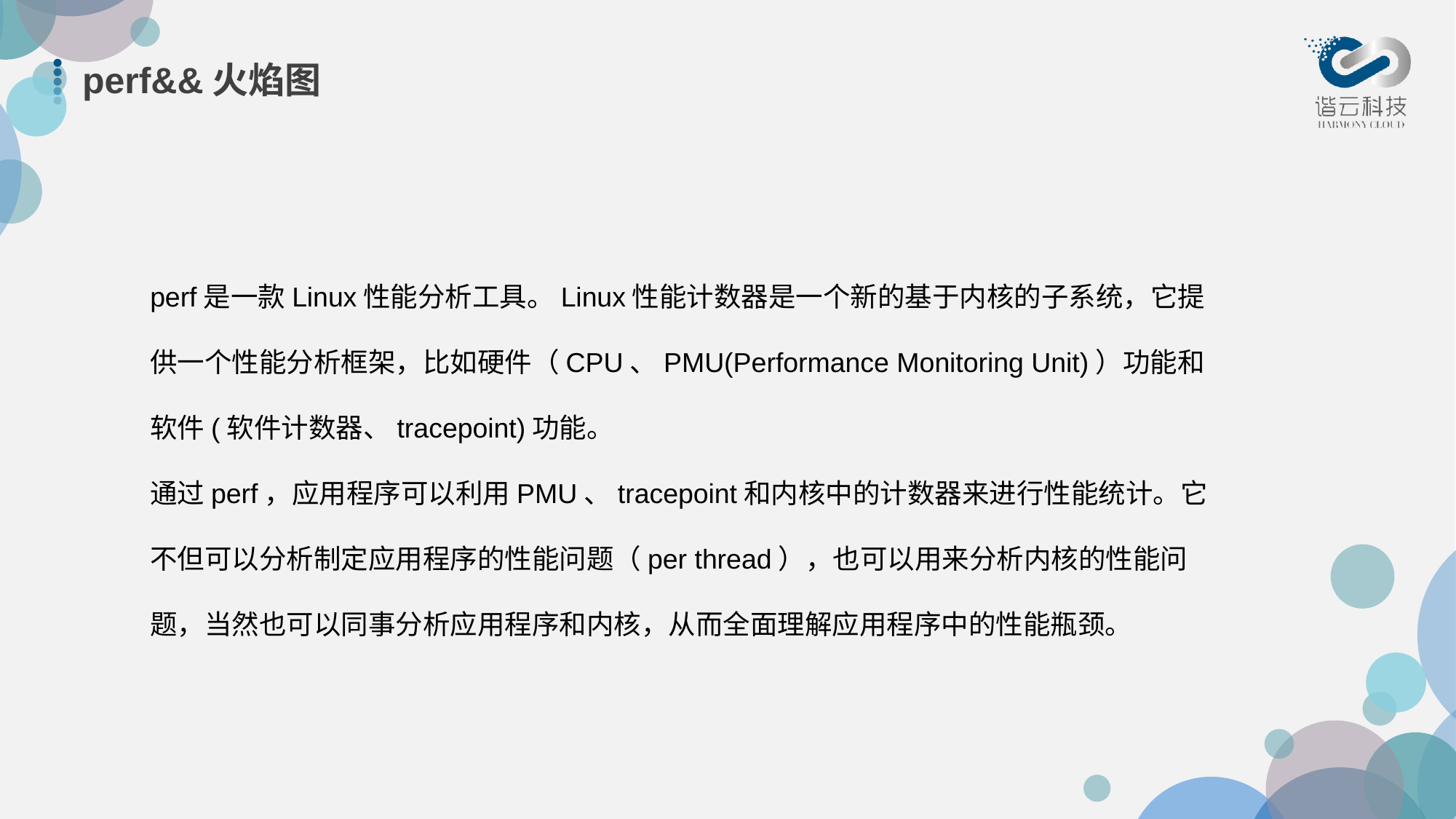

# perf&&火焰图
perf是一款Linux性能分析工具。Linux性能计数器是一个新的基于内核的子系统，它提供一个性能分析框架，比如硬件（CPU、PMU(Performance Monitoring Unit)）功能和软件(软件计数器、tracepoint)功能。
通过perf，应用程序可以利用PMU、tracepoint和内核中的计数器来进行性能统计。它不但可以分析制定应用程序的性能问题（per thread），也可以用来分析内核的性能问题，当然也可以同事分析应用程序和内核，从而全面理解应用程序中的性能瓶颈。